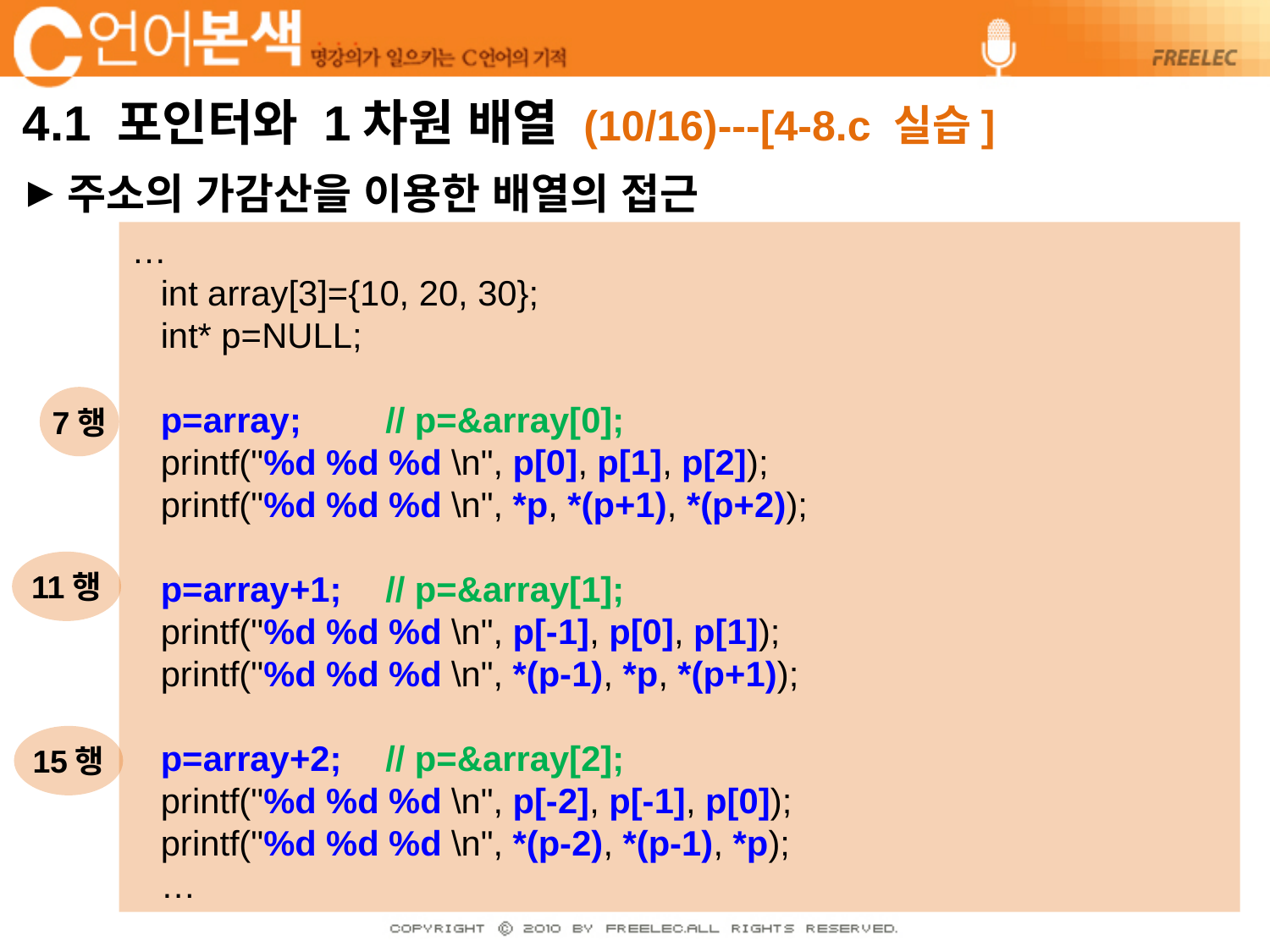

# 4.1 포인터와 1차원 배열 (10/16)---[4-8.c 실습]
주소의 가감산을 이용한 배열의 접근
…
   int array[3]={10, 20, 30};
   int* p=NULL;

   p=array;	// p=&array[0];
   printf("%d %d %d \n", p[0], p[1], p[2]);
   printf("%d %d %d \n", *p, *(p+1), *(p+2));

   p=array+1;	// p=&array[1];
   printf("%d %d %d \n", p[-1], p[0], p[1]);
   printf("%d %d %d \n", *(p-1), *p, *(p+1));

   p=array+2;	// p=&array[2];
   printf("%d %d %d \n", p[-2], p[-1], p[0]);
   printf("%d %d %d \n", *(p-2), *(p-1), *p);
   …
7행
11행
15행